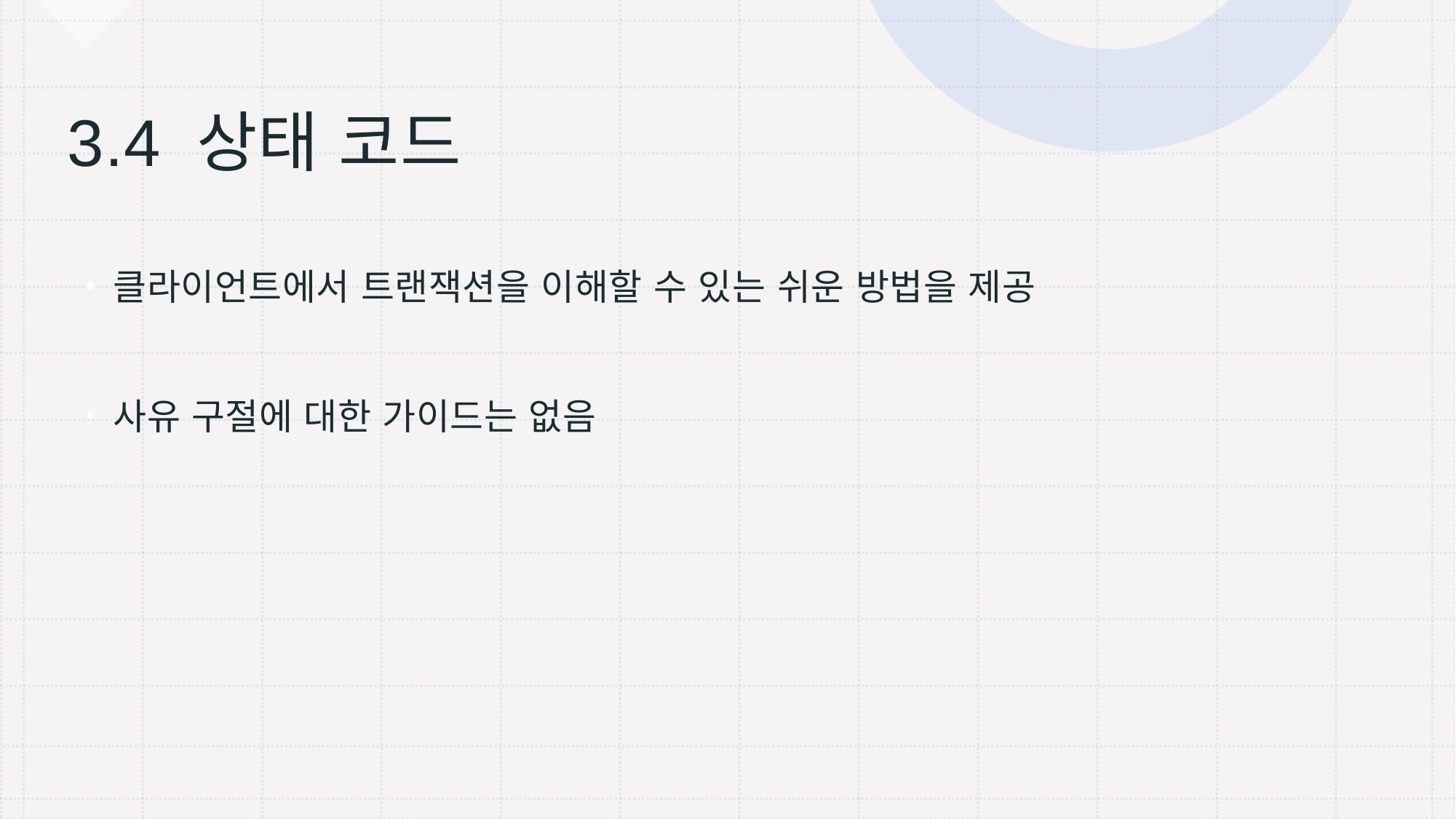

# 3.4 상태 코드

클라이언트에서 트랜잭션을 이해할 수 있는 쉬운 방법을 제공

사유 구절에 대한 가이드는 없음